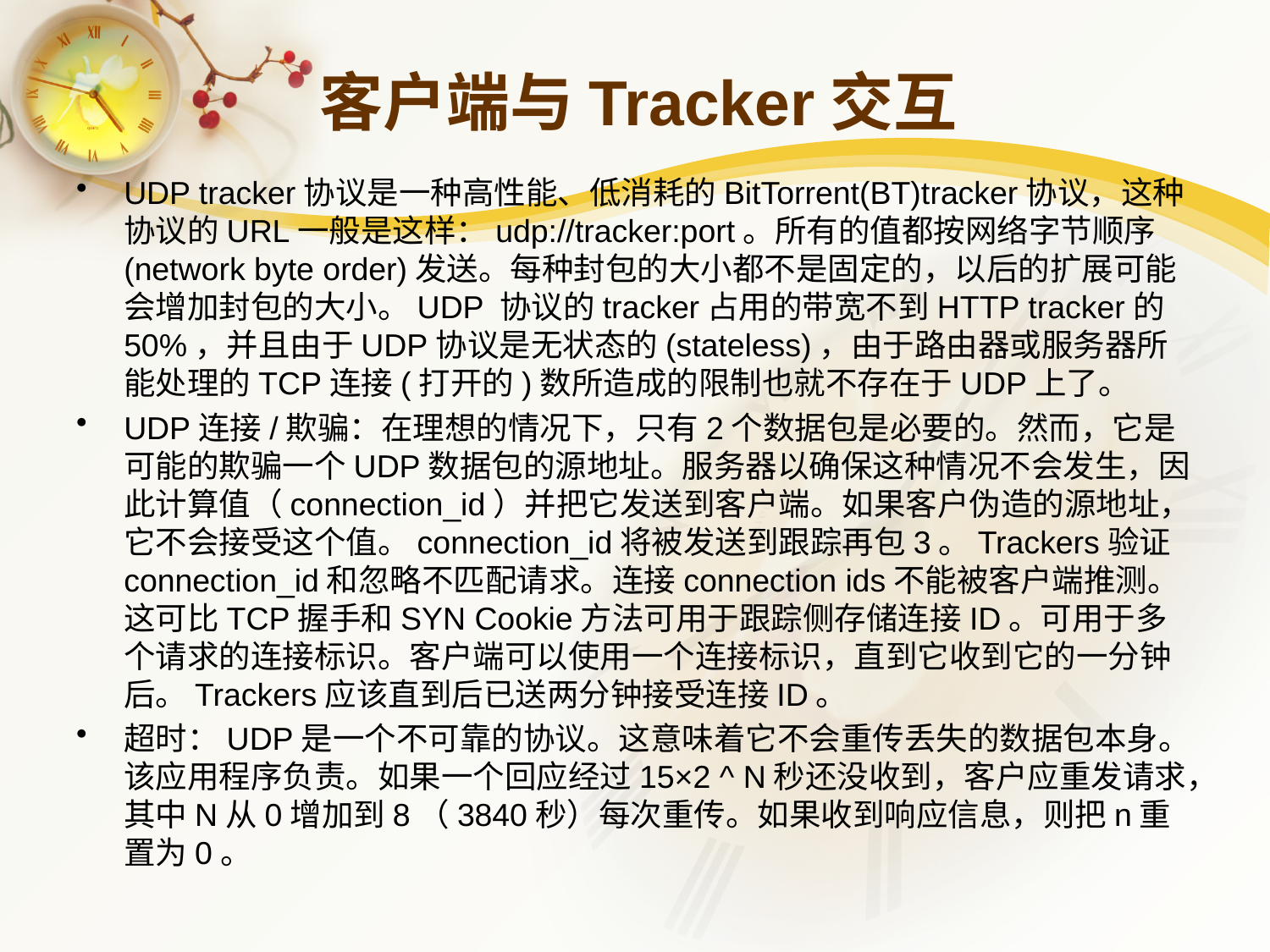

# 客户端与Tracker交互
UDP tracker协议是一种高性能、低消耗的BitTorrent(BT)tracker协议，这种协议的URL一般是这样：udp://tracker:port。所有的值都按网络字节顺序(network byte order)发送。每种封包的大小都不是固定的，以后的扩展可能会增加封包的大小。UDP 协议的tracker占用的带宽不到HTTP tracker的50%，并且由于UDP协议是无状态的(stateless)，由于路由器或服务器所能处理的TCP连接(打开的)数所造成的限制也就不存在于UDP上了。
UDP连接/欺骗：在理想的情况下，只有2个数据包是必要的。然而，它是可能的欺骗一个UDP数据包的源地址。服务器以确保这种情况不会发生，因此计算值（connection_id）并把它发送到客户端。如果客户伪造的源地址，它不会接受这个值。connection_id将被发送到跟踪再包3。Trackers验证connection_id和忽略不匹配请求。连接connection ids不能被客户端推测。这可比TCP握手和SYN Cookie方法可用于跟踪侧存储连接ID。可用于多个请求的连接标识。客户端可以使用一个连接标识，直到它收到它的一分钟后。Trackers应该直到后已送两分钟接受连接ID。
超时：UDP是一个不可靠的协议。这意味着它不会重传丢失的数据包本身。该应用程序负责。如果一个回应经过15×2 ^ N秒还没收到，客户应重发请求，其中N从0增加到8（3840秒）每次重传。如果收到响应信息，则把n重置为0。